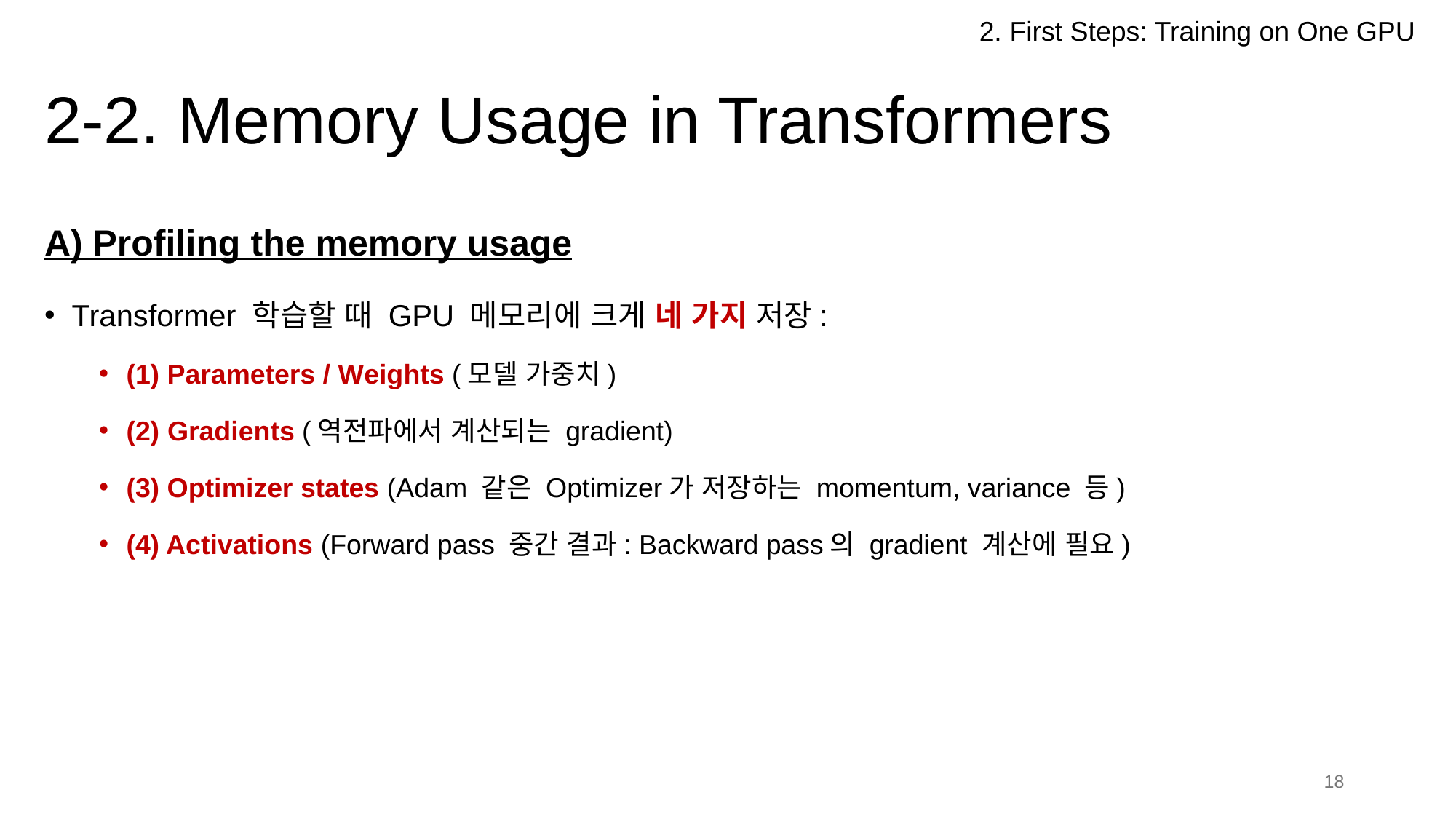

2. First Steps: Training on One GPU
# 2-2. Memory Usage in Transformers
A) Profiling the memory usage
Transformer 학습할 때 GPU 메모리에 크게 네 가지 저장:
(1) Parameters / Weights (모델 가중치)
(2) Gradients (역전파에서 계산되는 gradient)
(3) Optimizer states (Adam 같은 Optimizer가 저장하는 momentum, variance 등)
(4) Activations (Forward pass 중간 결과: Backward pass의 gradient 계산에 필요)
18